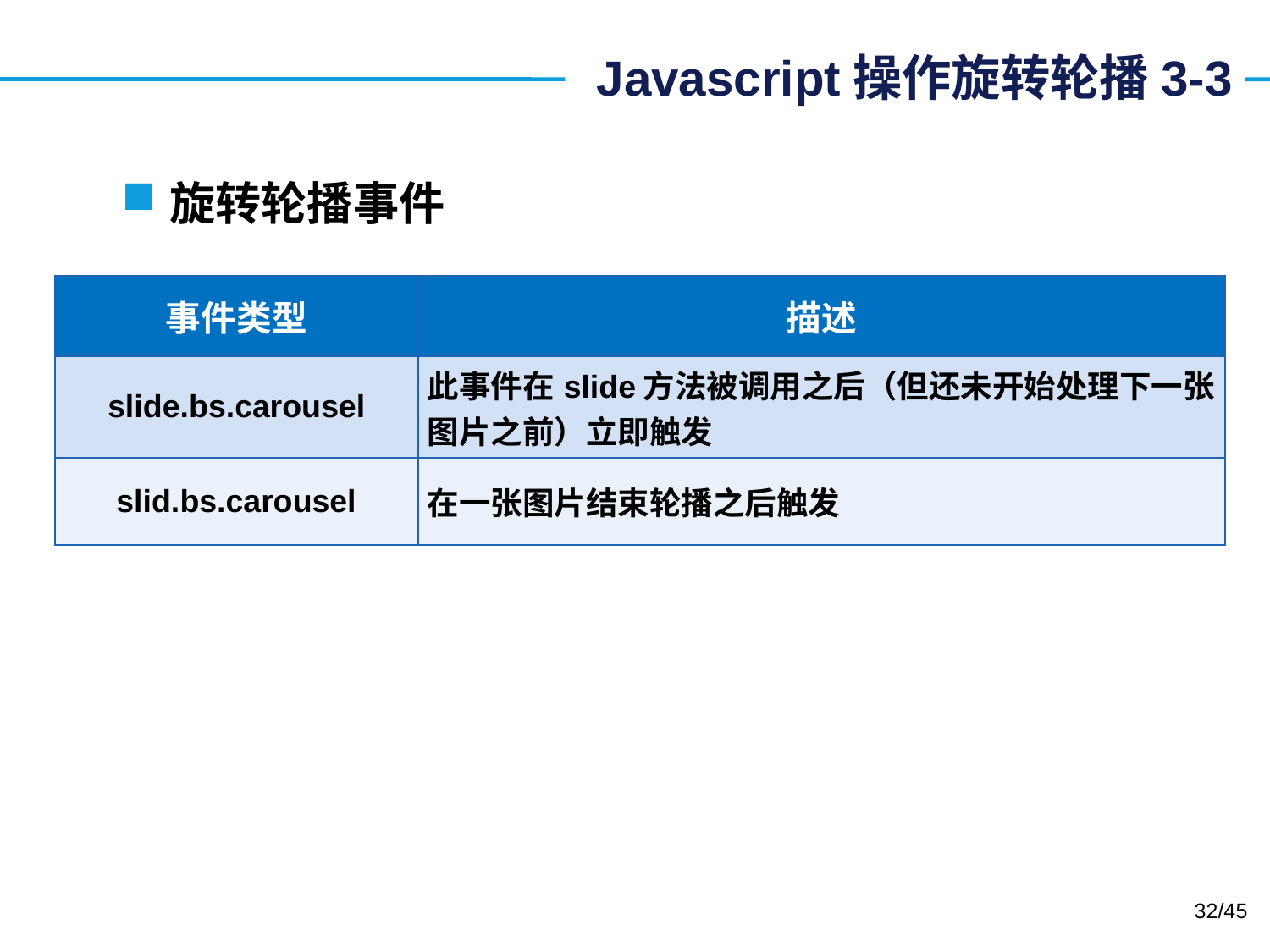

# Javascript操作旋转轮播3-3
旋转轮播事件
| 事件类型 | 描述 |
| --- | --- |
| slide.bs.carousel | 此事件在slide方法被调用之后（但还未开始处理下一张图片之前）立即触发 |
| slid.bs.carousel | 在一张图片结束轮播之后触发 |
32/45